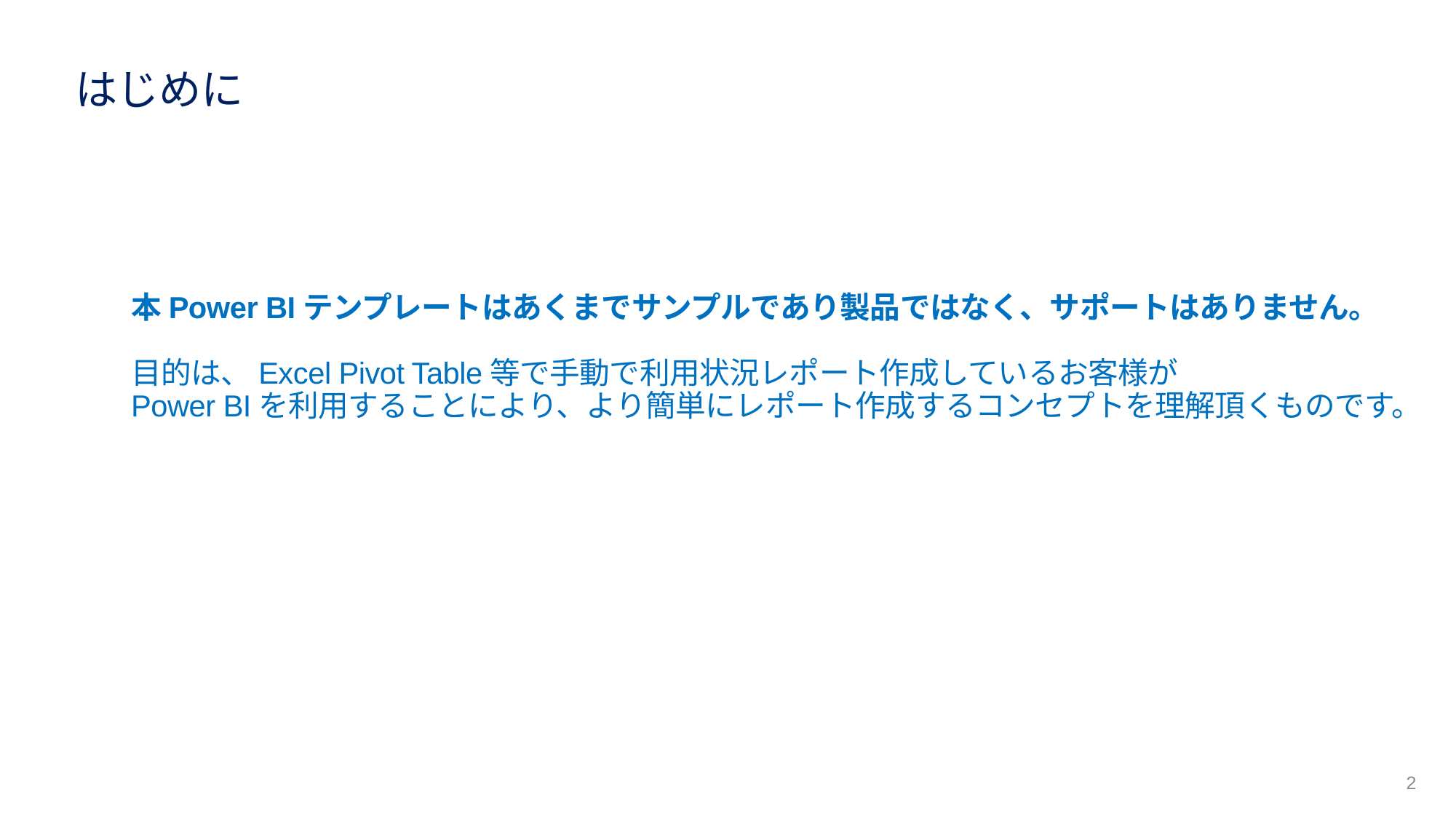

# はじめに
本Power BIテンプレートはあくまでサンプルであり製品ではなく、サポートはありません。
目的は、Excel Pivot Table等で手動で利用状況レポート作成しているお客様が
Power BIを利用することにより、より簡単にレポート作成するコンセプトを理解頂くものです。
2